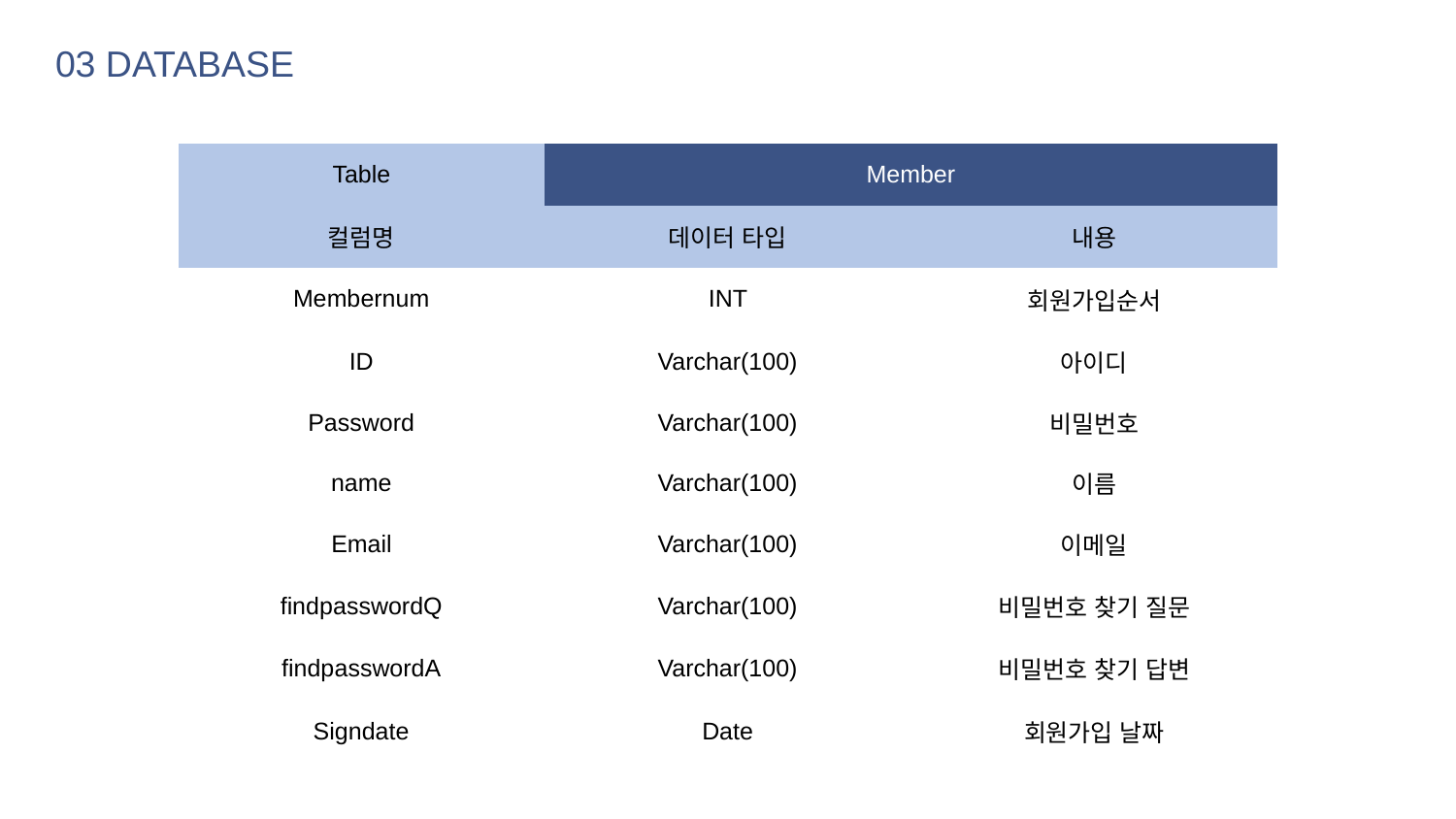

03 DATABASE
| Table | Member |  |
| --- | --- | --- |
| 컬럼명 | 데이터 타입 | 내용 |
| Membernum | INT | 회원가입순서 |
| ID | Varchar(100) | 아이디 |
| Password | Varchar(100) | 비밀번호 |
| name | Varchar(100) | 이름 |
| Email | Varchar(100) | 이메일 |
| findpasswordQ | Varchar(100) | 비밀번호 찾기 질문 |
| findpasswordA | Varchar(100) | 비밀번호 찾기 답변 |
| Signdate | Date | 회원가입 날짜 |